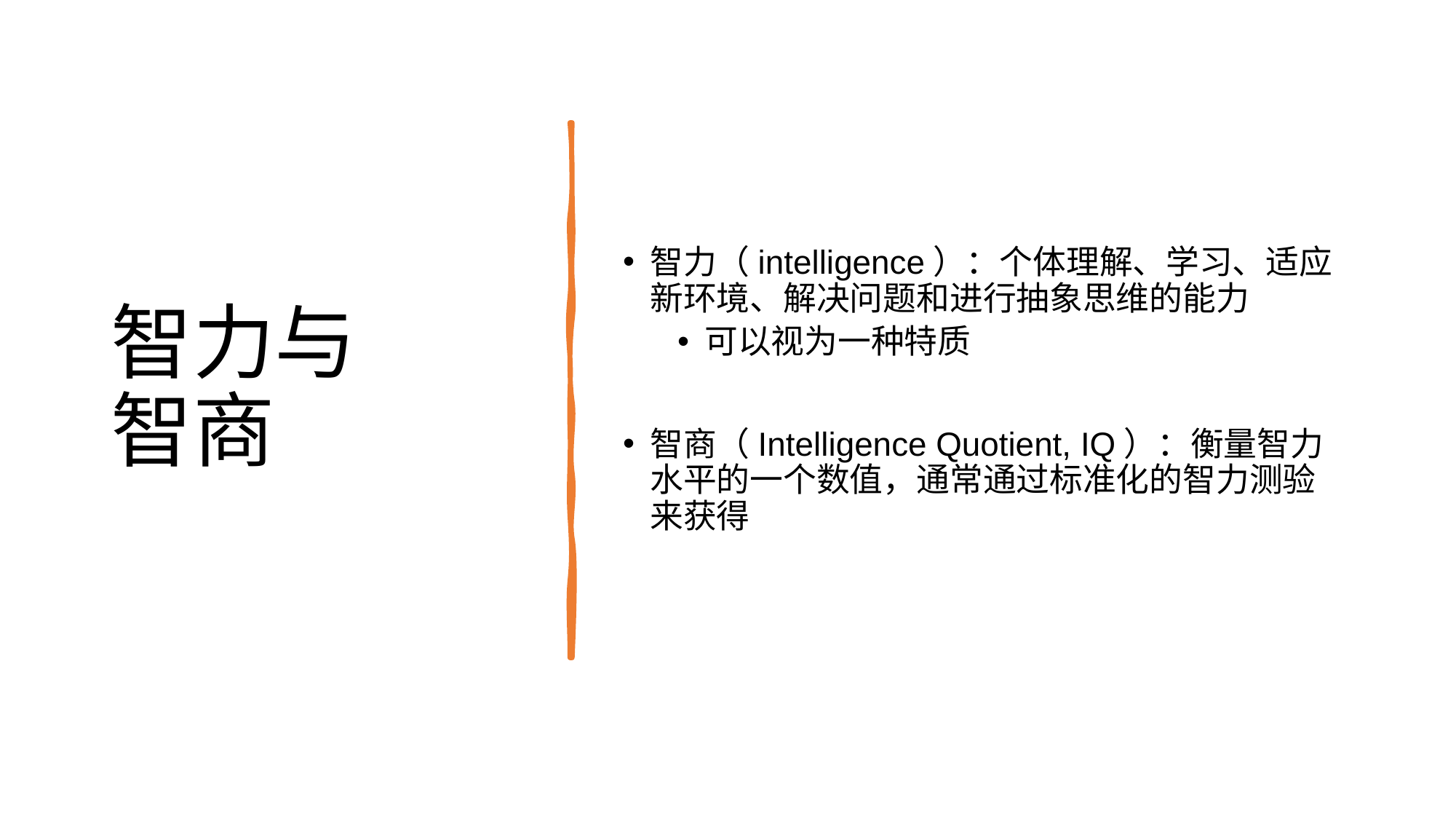

# 智力与 智商
智力（intelligence）：个体理解、学习、适应新环境、解决问题和进行抽象思维的能力
可以视为一种特质

智商（Intelligence Quotient, IQ）：衡量智力水平的一个数值，通常通过标准化的智力测验来获得